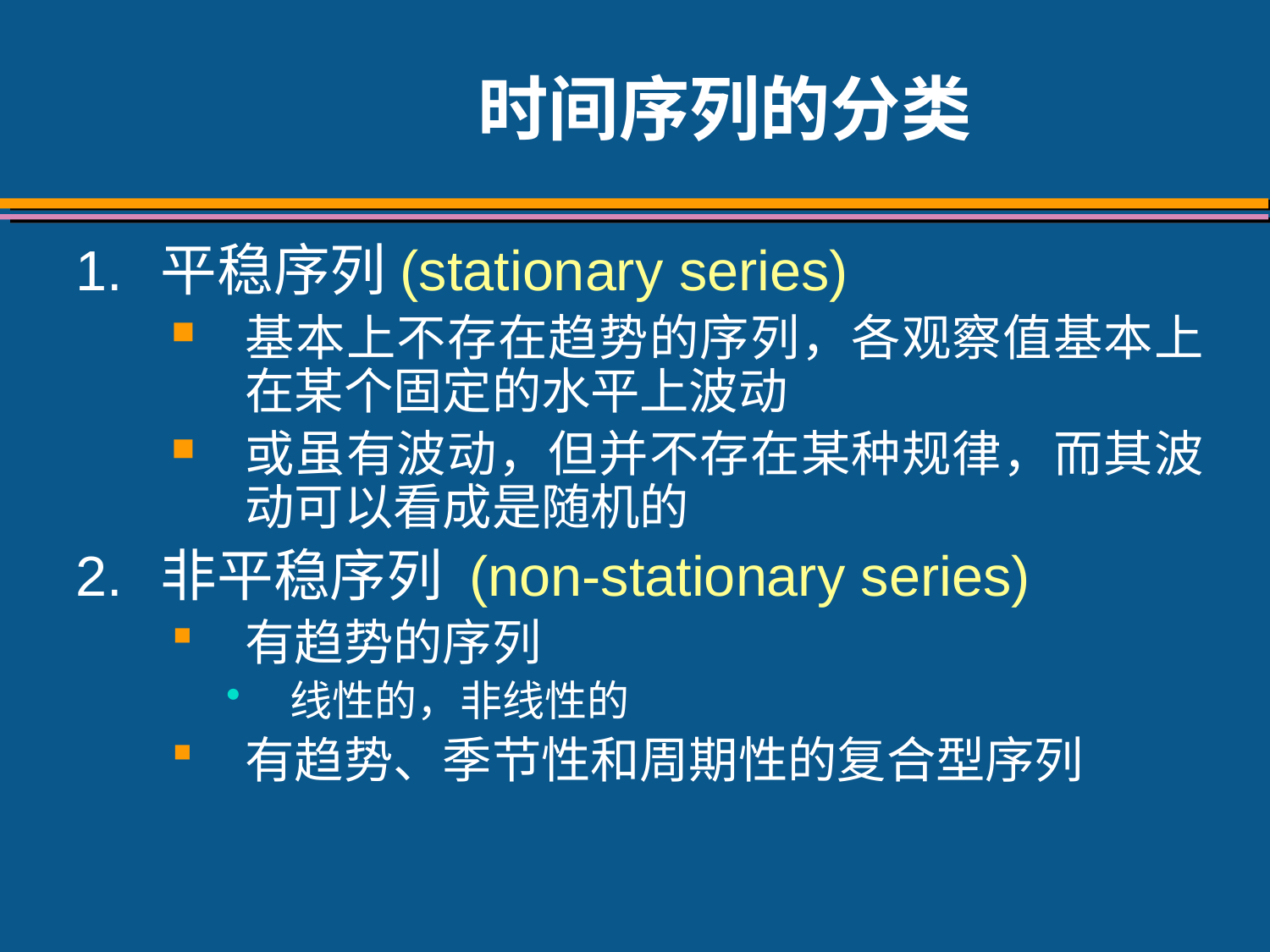

# 时间序列的分类
平稳序列(stationary series)
基本上不存在趋势的序列，各观察值基本上在某个固定的水平上波动
或虽有波动，但并不存在某种规律，而其波动可以看成是随机的
非平稳序列 (non-stationary series)
有趋势的序列
线性的，非线性的
有趋势、季节性和周期性的复合型序列